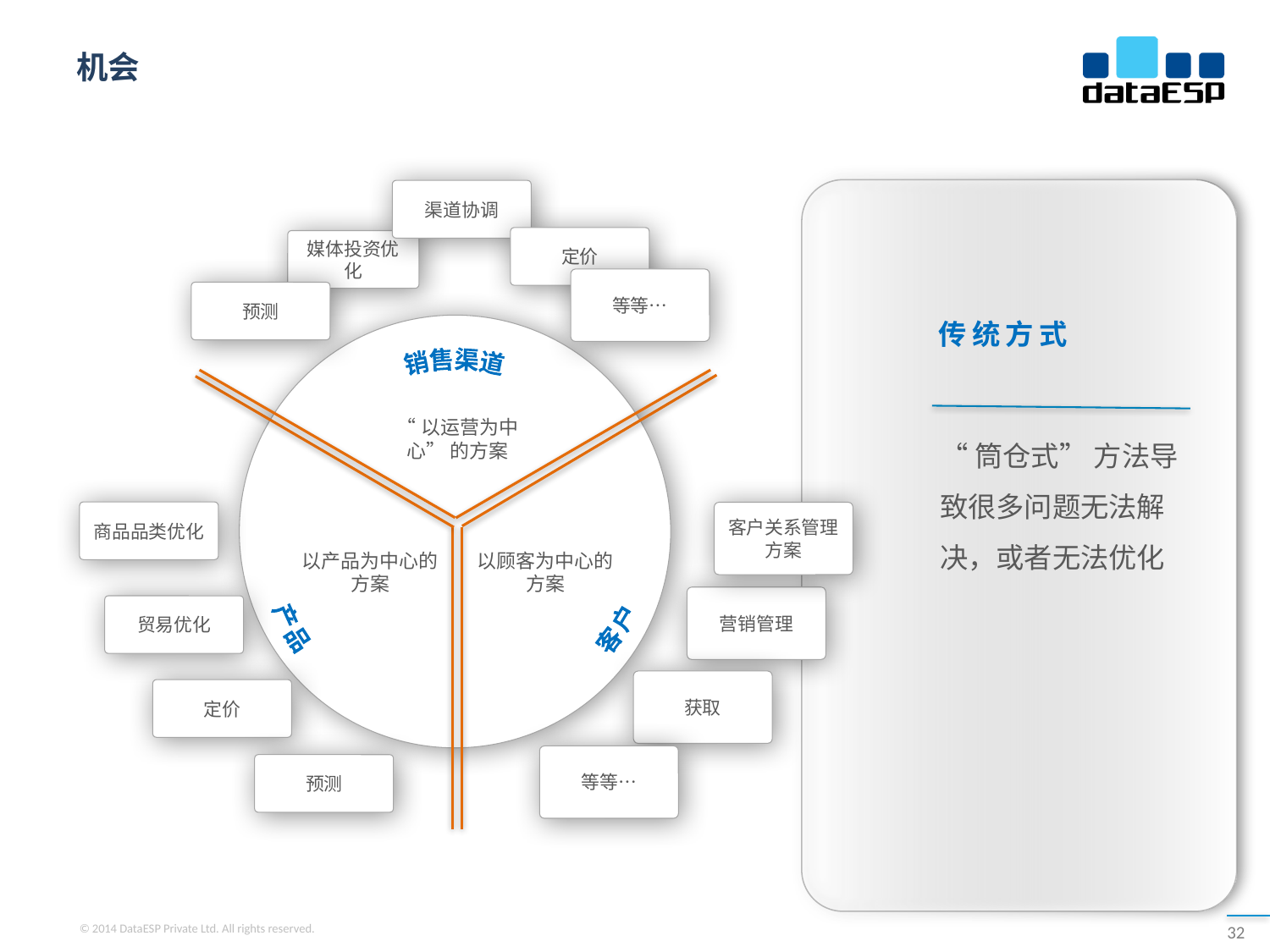

# 机会

渠道协调
定价
媒体投资优化
等等…
预测
传统方式

销售渠道
“以运营为中心” 的方案
“筒仓式” 方法导致很多问题无法解决，或者无法优化
商品品类优化
客户关系管理方案
以顾客为中心的方案
以产品为中心的方案
产品
客户
营销管理
贸易优化
获取
定价
等等…
预测